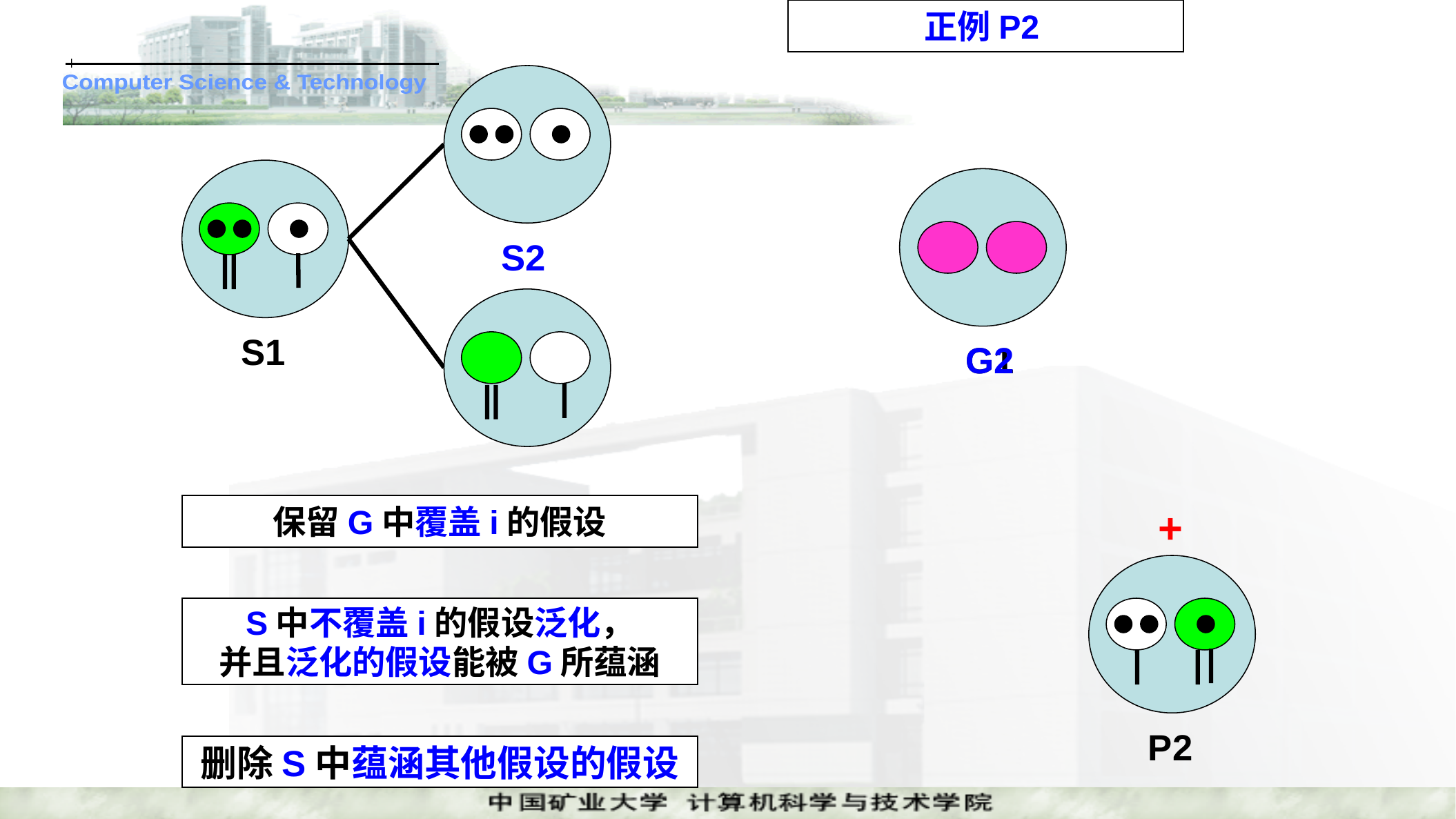

正例P2

S2

S1
G1
G2
+
保留G中覆盖i的假设

S中不覆盖i的假设泛化，
并且泛化的假设能被G所蕴涵

P2
删除S中蕴涵其他假设的假设
84